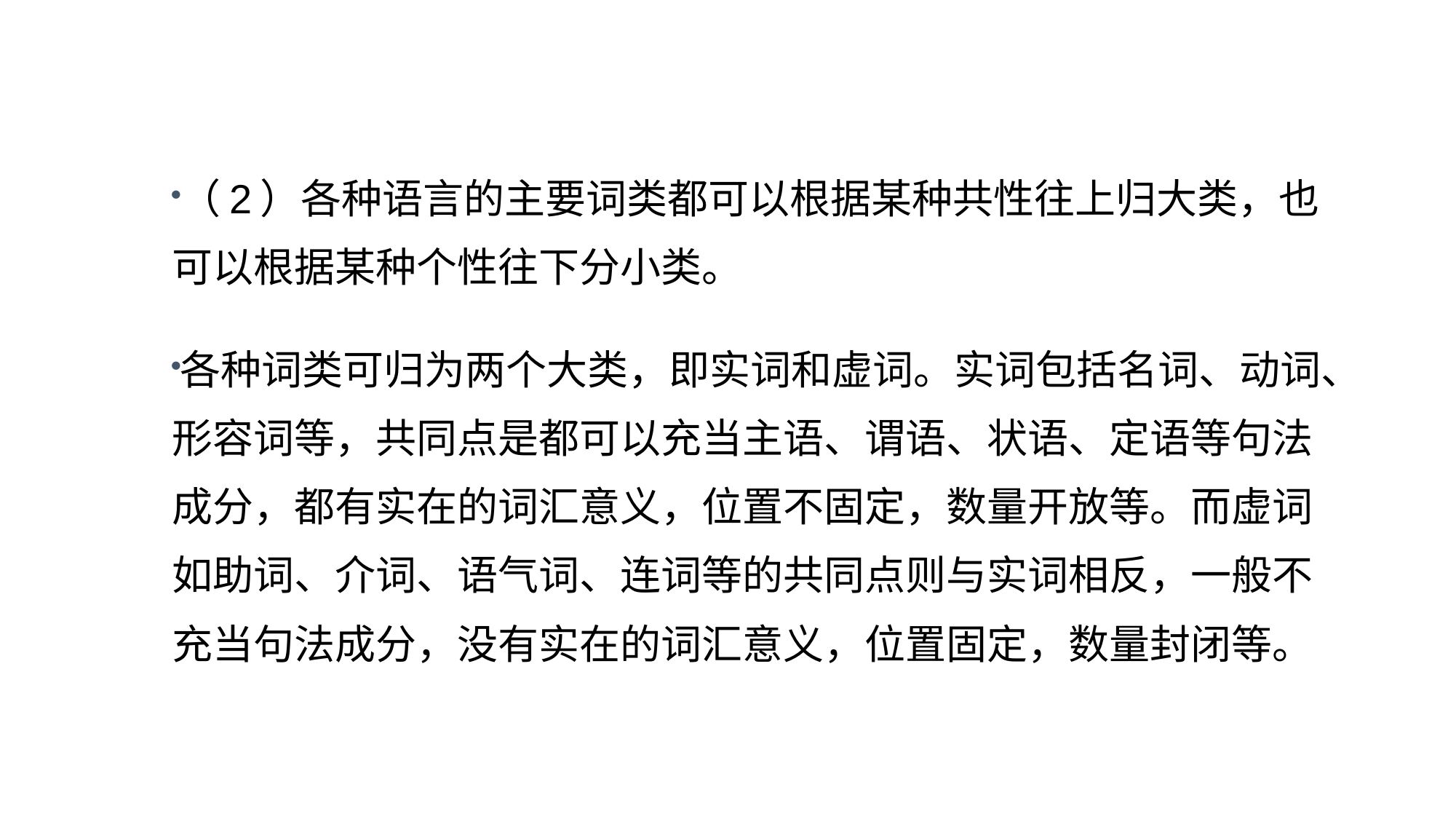

#
（2）各种语言的主要词类都可以根据某种共性往上归大类，也可以根据某种个性往下分小类。

各种词类可归为两个大类，即实词和虚词。实词包括名词、动词、形容词等，共同点是都可以充当主语、谓语、状语、定语等句法成分，都有实在的词汇意义，位置不固定，数量开放等。而虚词如助词、介词、语气词、连词等的共同点则与实词相反，一般不充当句法成分，没有实在的词汇意义，位置固定，数量封闭等。